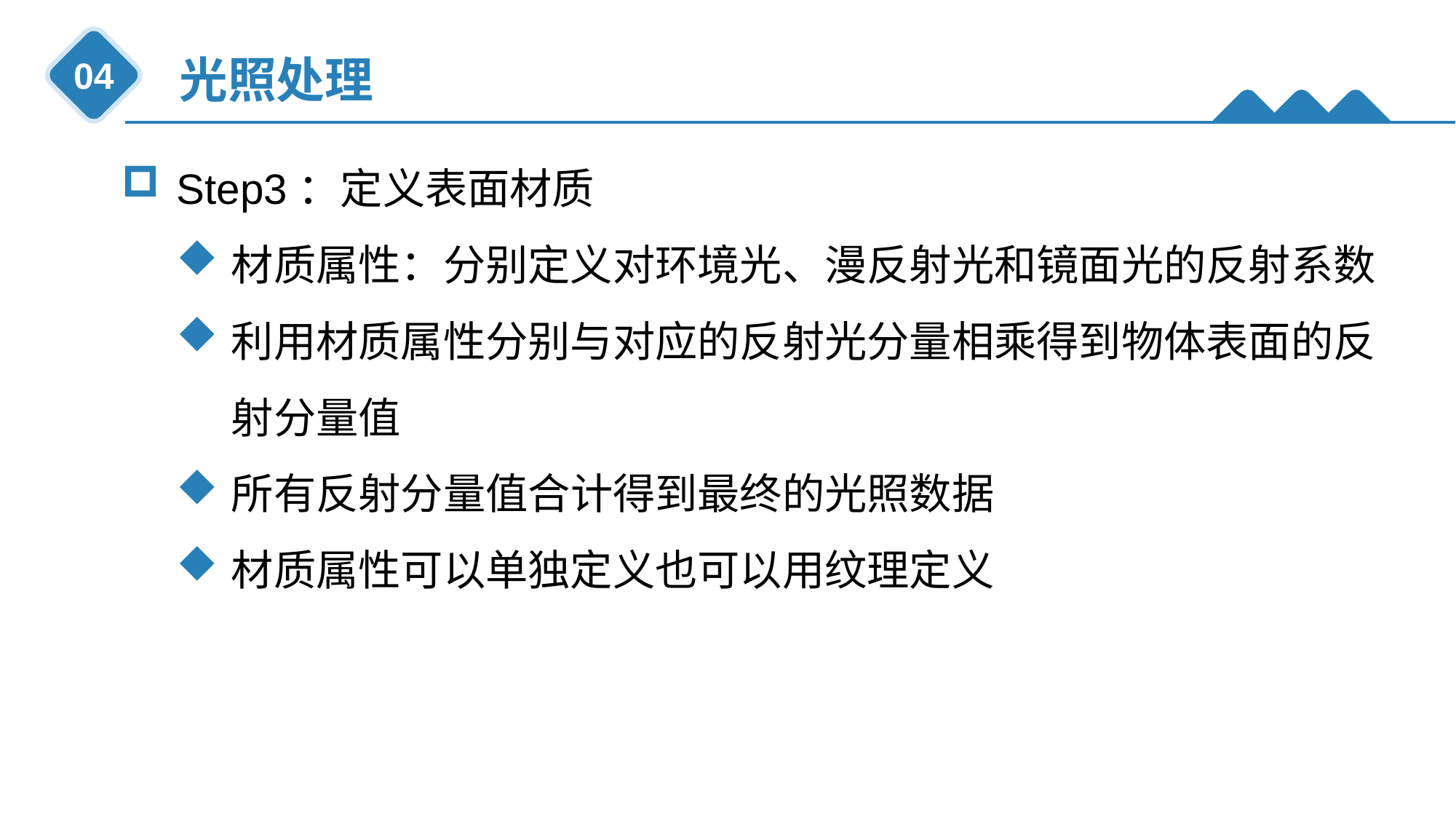

光照处理
04

Step3：定义表面材质
材质属性：分别定义对环境光、漫反射光和镜面光的反射系数
利用材质属性分别与对应的反射光分量相乘得到物体表面的反射分量值
所有反射分量值合计得到最终的光照数据
材质属性可以单独定义也可以用纹理定义